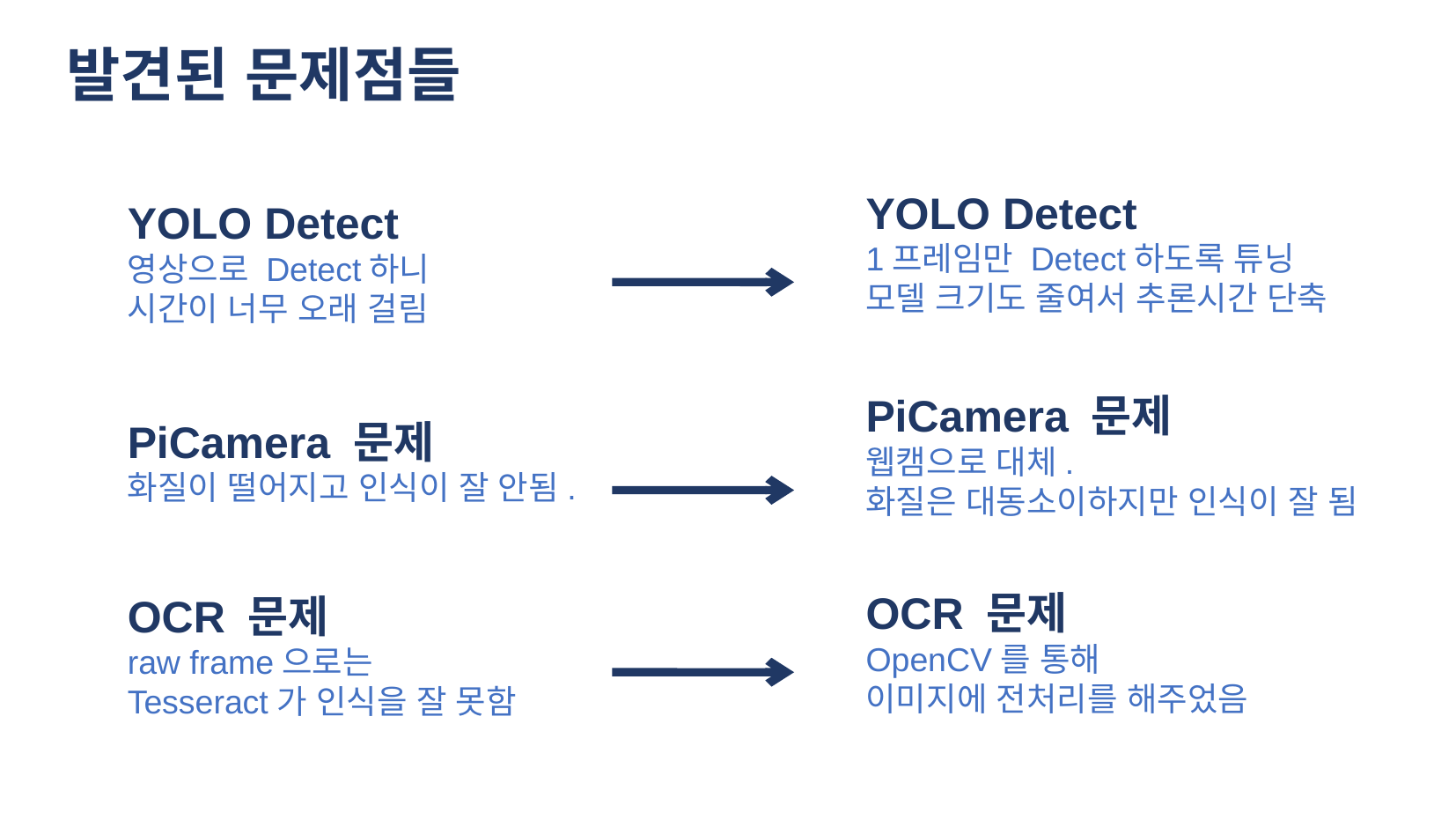

발견된 문제점들
YOLO Detect
1프레임만 Detect하도록 튜닝
모델 크기도 줄여서 추론시간 단축
YOLO Detect
영상으로 Detect하니
시간이 너무 오래 걸림

PiCamera 문제
웹캠으로 대체.
화질은 대동소이하지만 인식이 잘 됨
PiCamera 문제
화질이 떨어지고 인식이 잘 안됨.

OCR 문제
OpenCV를 통해
이미지에 전처리를 해주었음
OCR 문제
raw frame으로는
Tesseract가 인식을 잘 못함